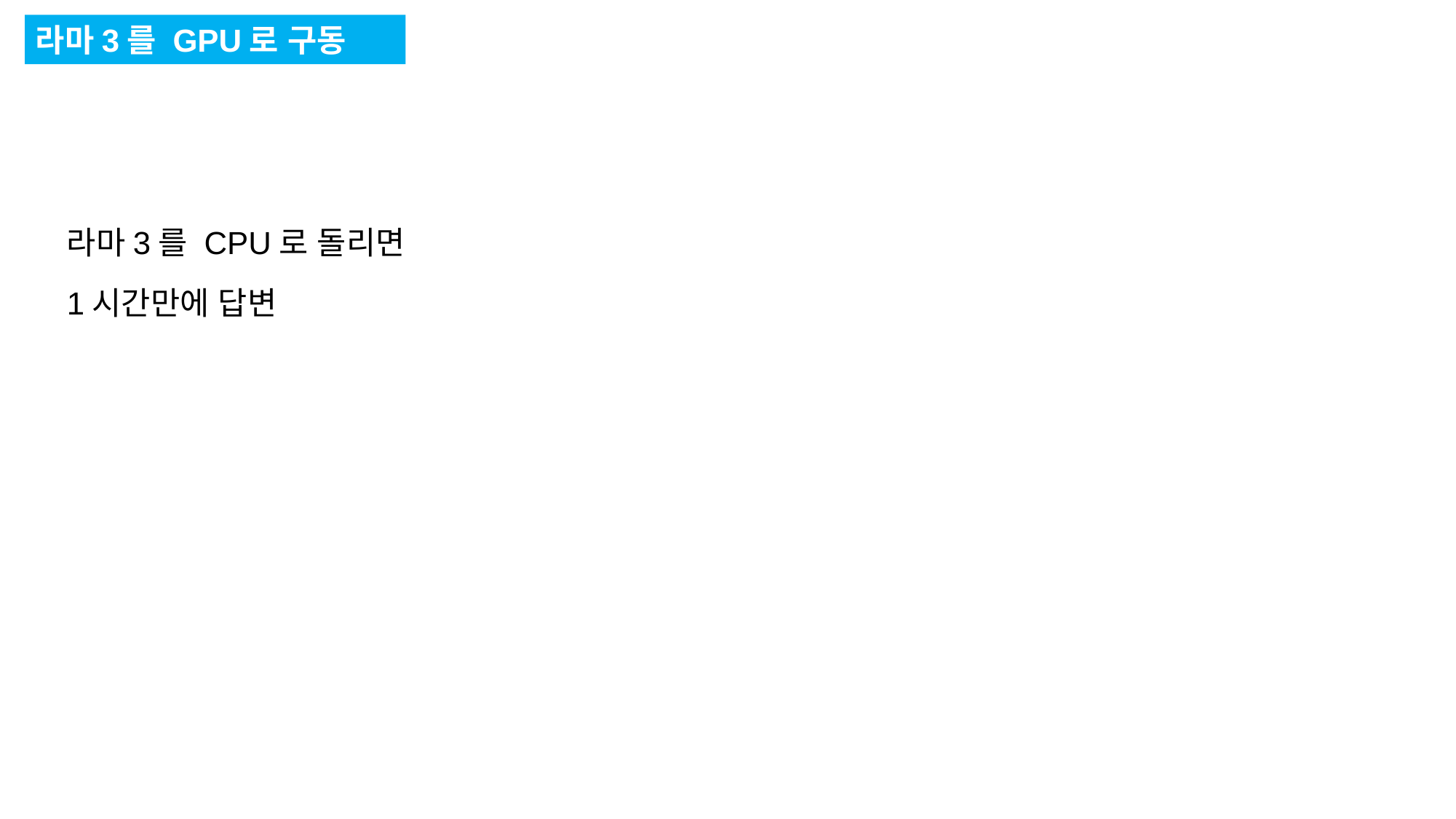

라마3를 GPU로 구동
라마3를 CPU로 돌리면

1시간만에 답변